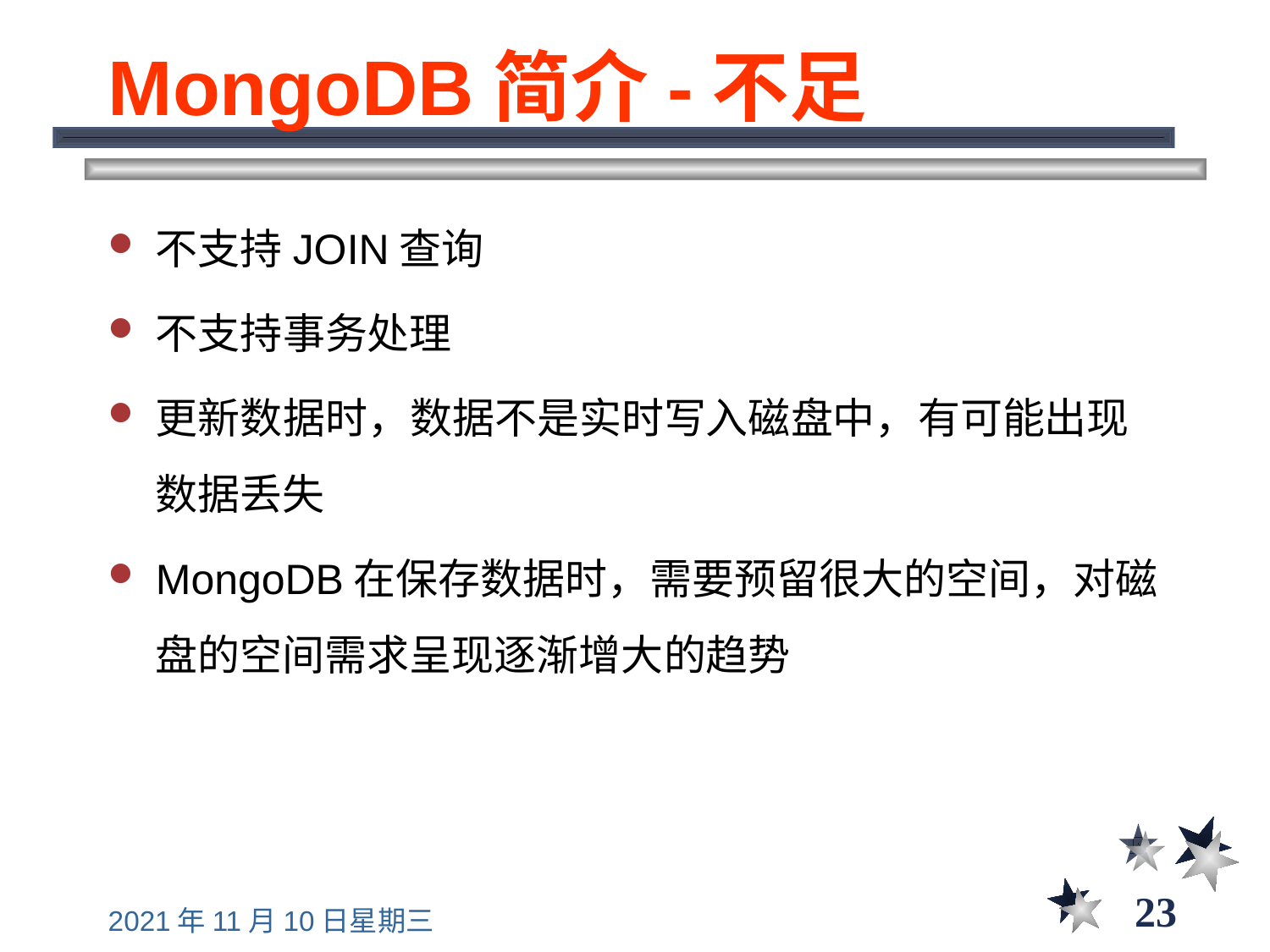

# MongoDB简介-不足
不支持JOIN查询
不支持事务处理
更新数据时，数据不是实时写入磁盘中，有可能出现数据丢失
MongoDB在保存数据时，需要预留很大的空间，对磁盘的空间需求呈现逐渐增大的趋势
23
2021年11月10日星期三